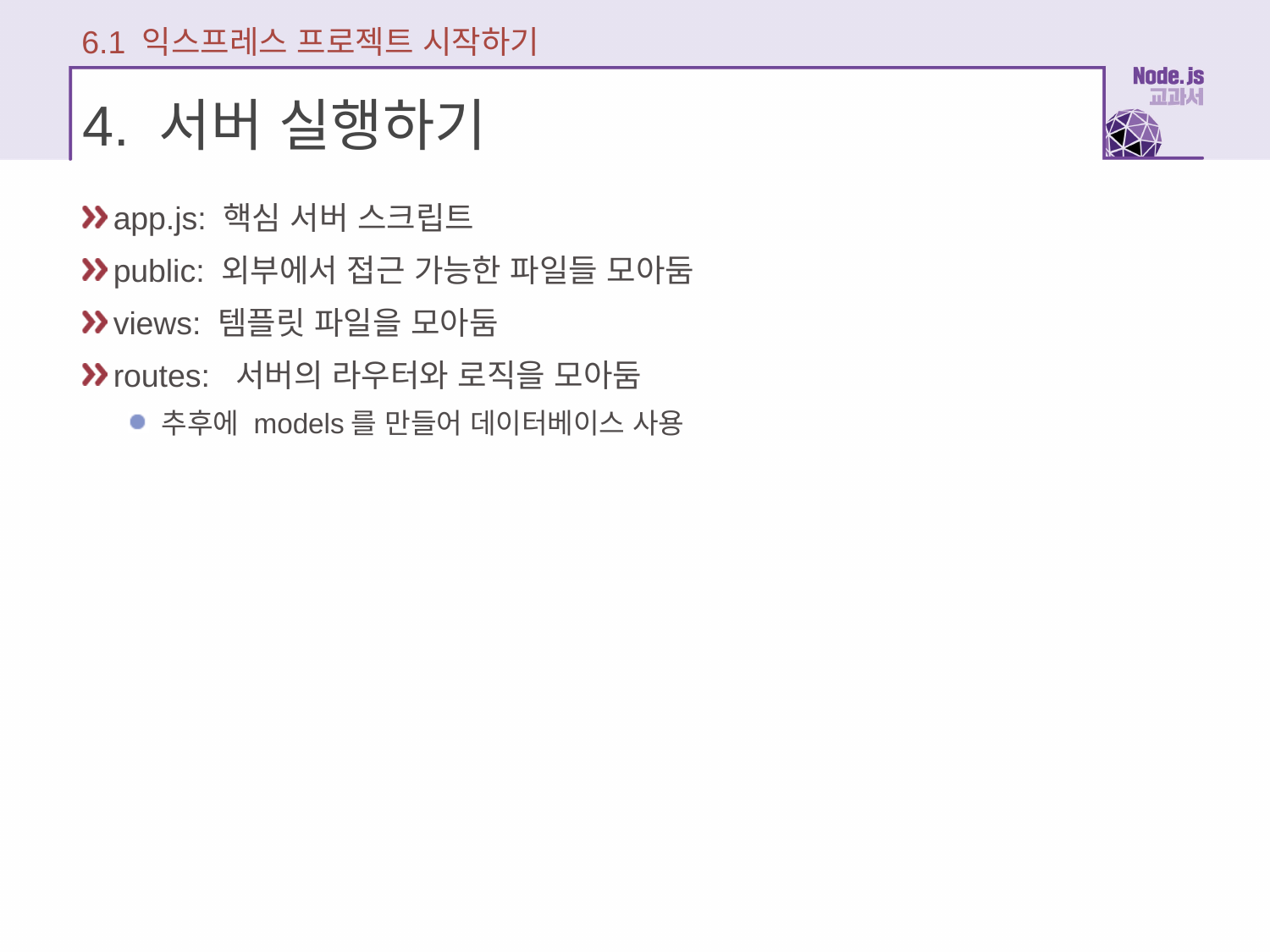

6.1 익스프레스 프로젝트 시작하기
# 4. 서버 실행하기
app.js: 핵심 서버 스크립트
public: 외부에서 접근 가능한 파일들 모아둠
views: 템플릿 파일을 모아둠
routes:  서버의 라우터와 로직을 모아둠
추후에 models를 만들어 데이터베이스 사용